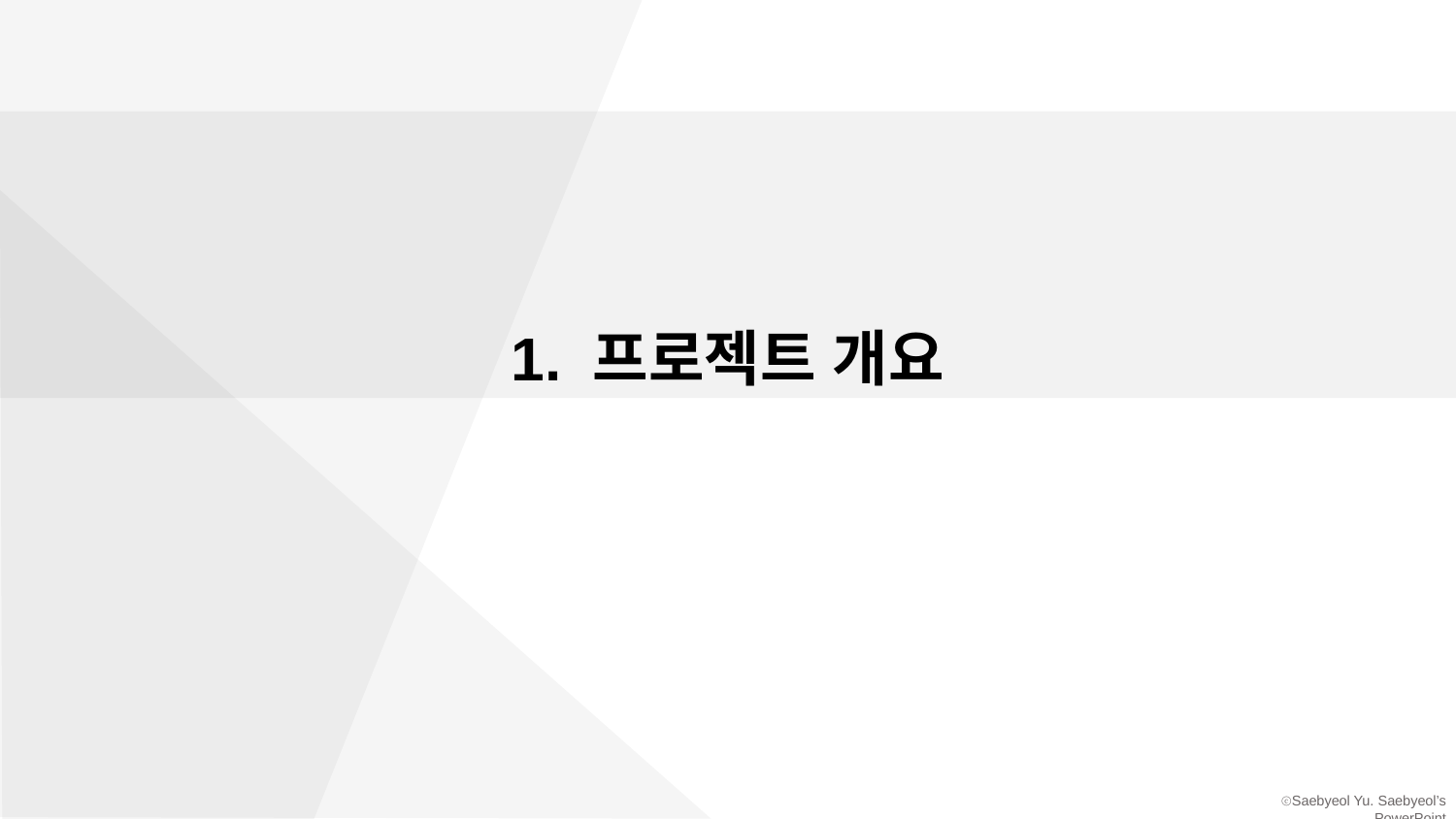

1. 프로젝트 개요

FREE PPT TEMPLATE BY DELIGHT.